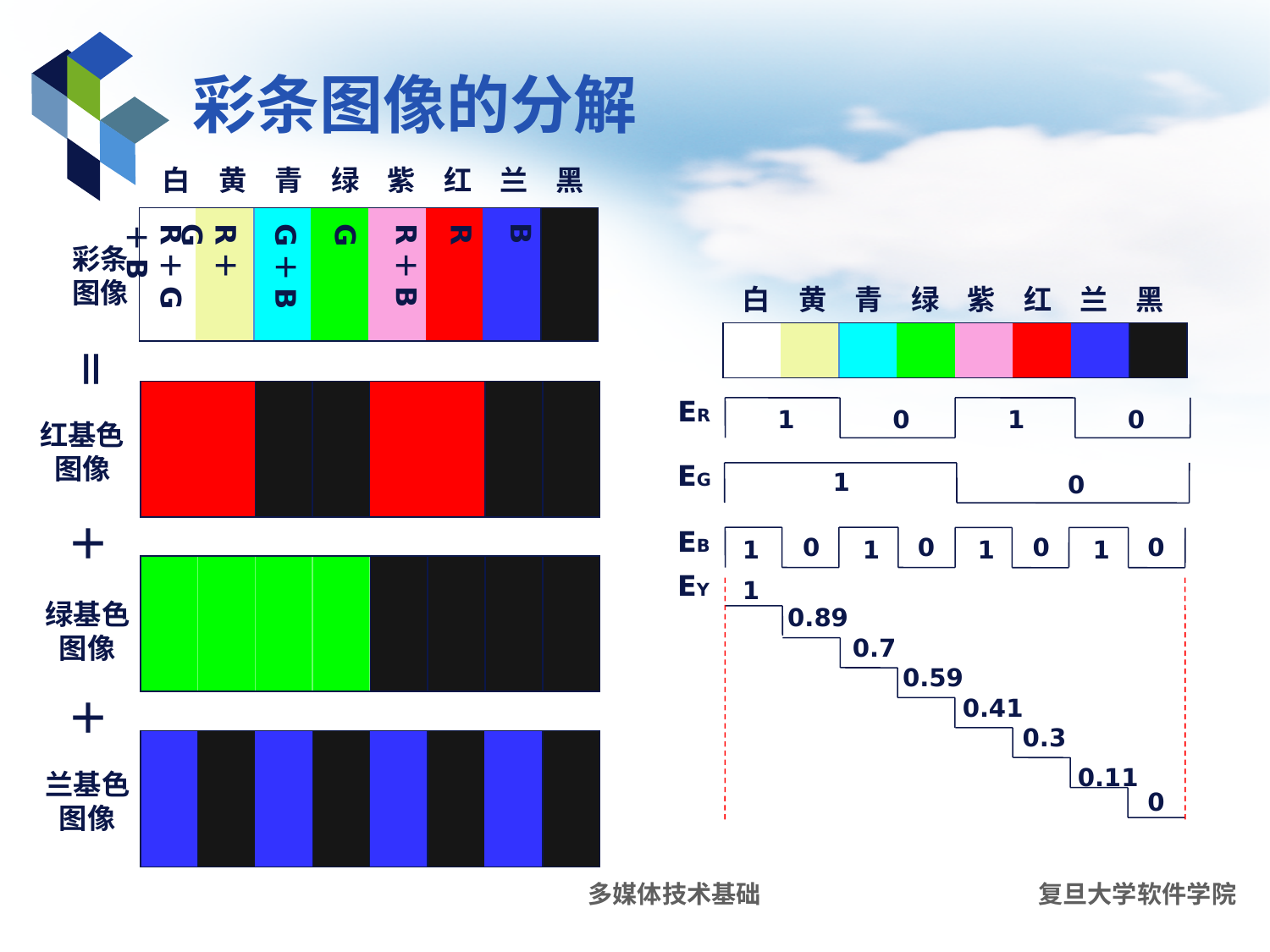

# 彩条图像的分解
白　黄　青　绿　紫　红　兰　黑

R＋G＋B
R＋G
G＋B
G
R＋B
B
R
彩条图像
白　黄　青　绿　紫　红　兰　黑

＝

ER

1
0
1
0
红基色图像
＋
绿基色图像
＋
兰基色图像
EG
1

0
EB
0
0
0
0

1
1
1
1

EY

0.89

0.7

0.59

0.41

0.3

0.11

0

1

多媒体技术基础